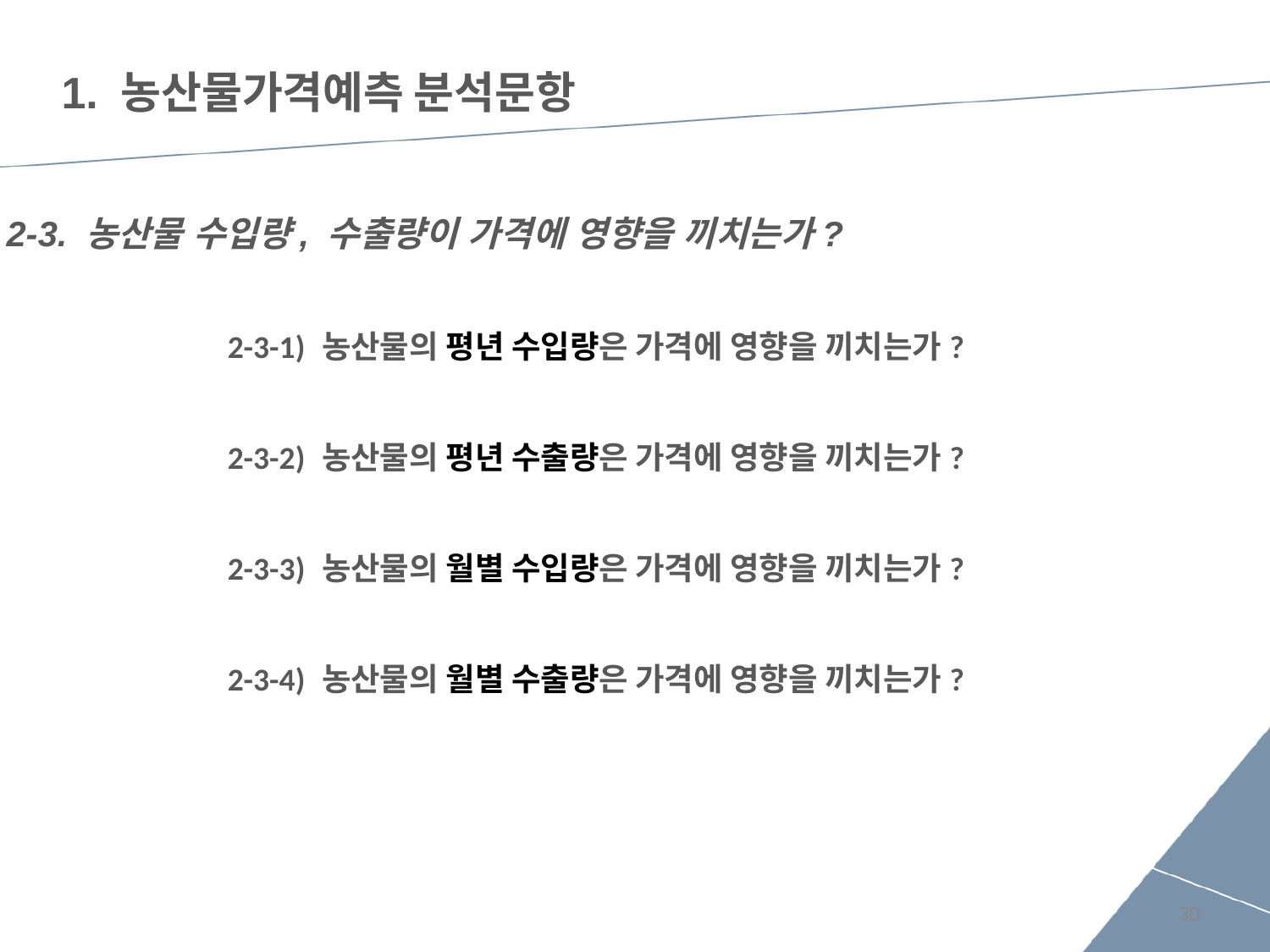

1. 농산물가격예측 분석문항
2-3. 농산물 수입량, 수출량이 가격에 영향을 끼치는가?
2-3-1) 농산물의 평년 수입량은 가격에 영향을 끼치는가?
2-3-2) 농산물의 평년 수출량은 가격에 영향을 끼치는가?
2-3-3) 농산물의 월별 수입량은 가격에 영향을 끼치는가?
2-3-4) 농산물의 월별 수출량은 가격에 영향을 끼치는가?
30